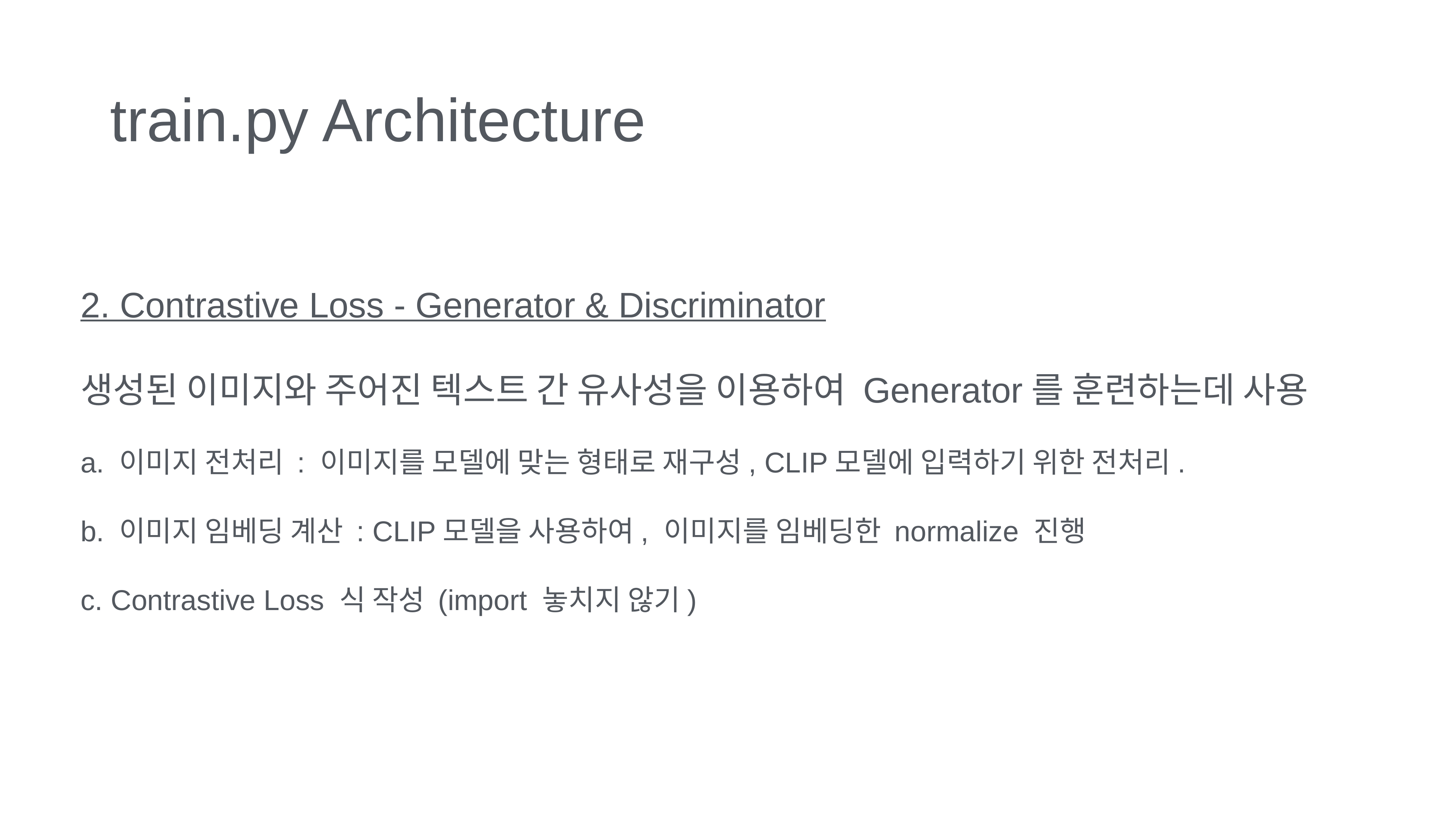

# train.py Architecture
2. Contrastive Loss - Generator & Discriminator
생성된 이미지와 주어진 텍스트 간 유사성을 이용하여 Generator를 훈련하는데 사용
a. 이미지 전처리 : 이미지를 모델에 맞는 형태로 재구성, CLIP모델에 입력하기 위한 전처리.
b. 이미지 임베딩 계산 : CLIP모델을 사용하여, 이미지를 임베딩한 normalize 진행
c. Contrastive Loss 식 작성 (import 놓치지 않기)